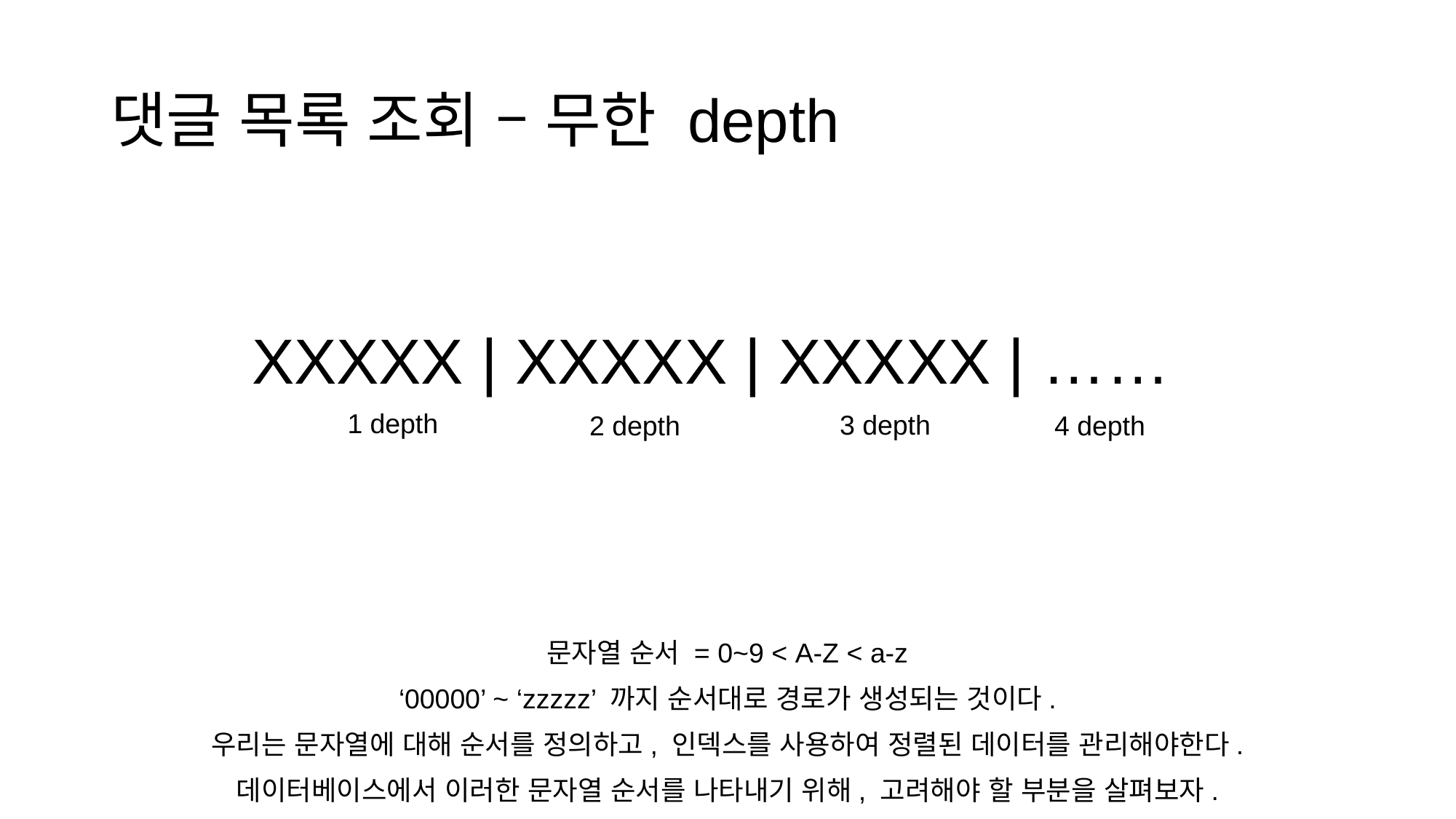

# 댓글 목록 조회 – 무한 depth
XXXXX | XXXXX | XXXXX | ……
1 depth
3 depth
2 depth
4 depth
문자열 순서 = 0~9 < A-Z < a-z
‘00000’ ~ ‘zzzzz’ 까지 순서대로 경로가 생성되는 것이다.
우리는 문자열에 대해 순서를 정의하고, 인덱스를 사용하여 정렬된 데이터를 관리해야한다.
데이터베이스에서 이러한 문자열 순서를 나타내기 위해, 고려해야 할 부분을 살펴보자.